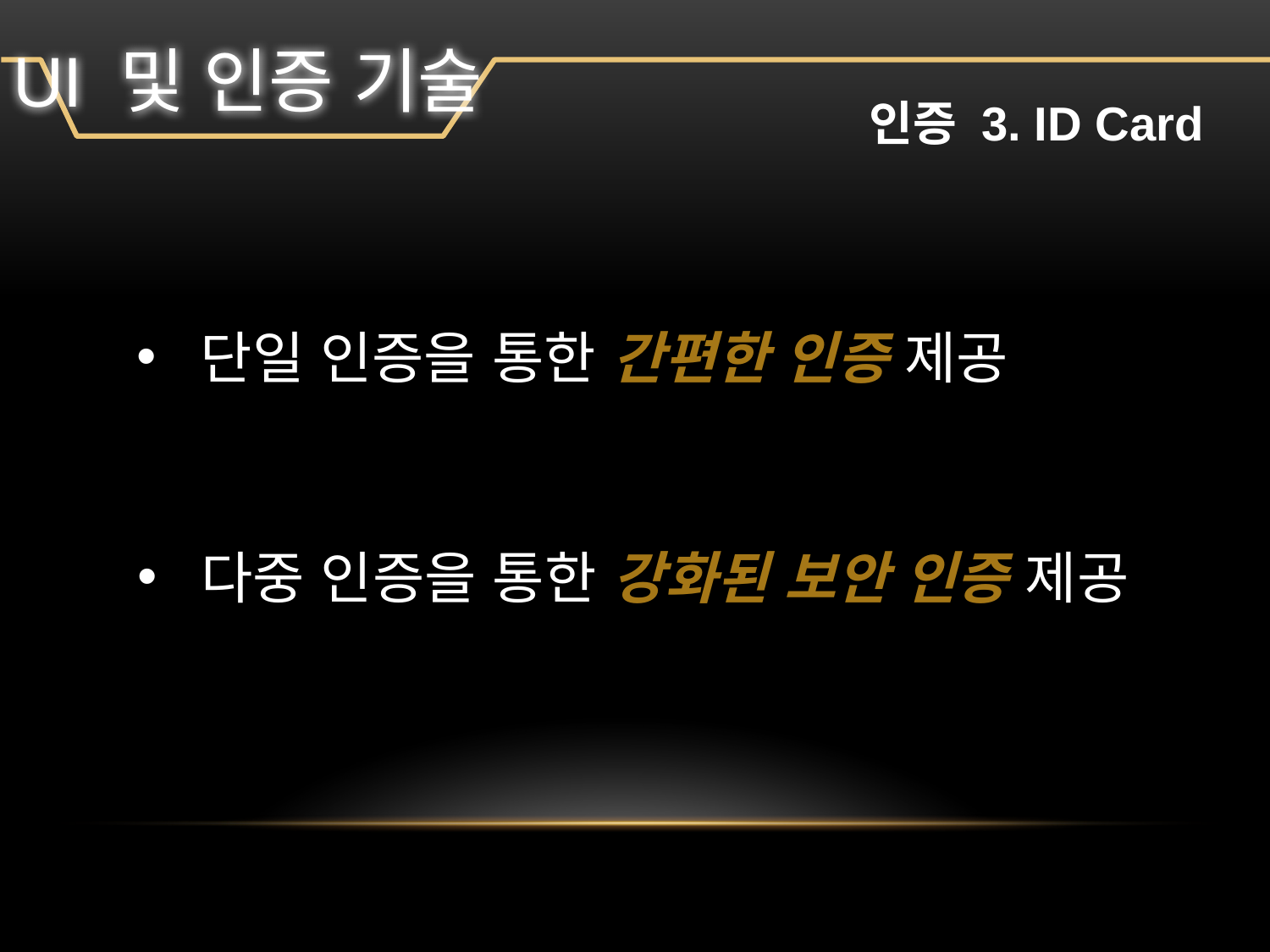

UI 및 인증 기술

인증 3. ID Card
단일 인증을 통한 간편한 인증 제공
다중 인증을 통한 강화된 보안 인증 제공